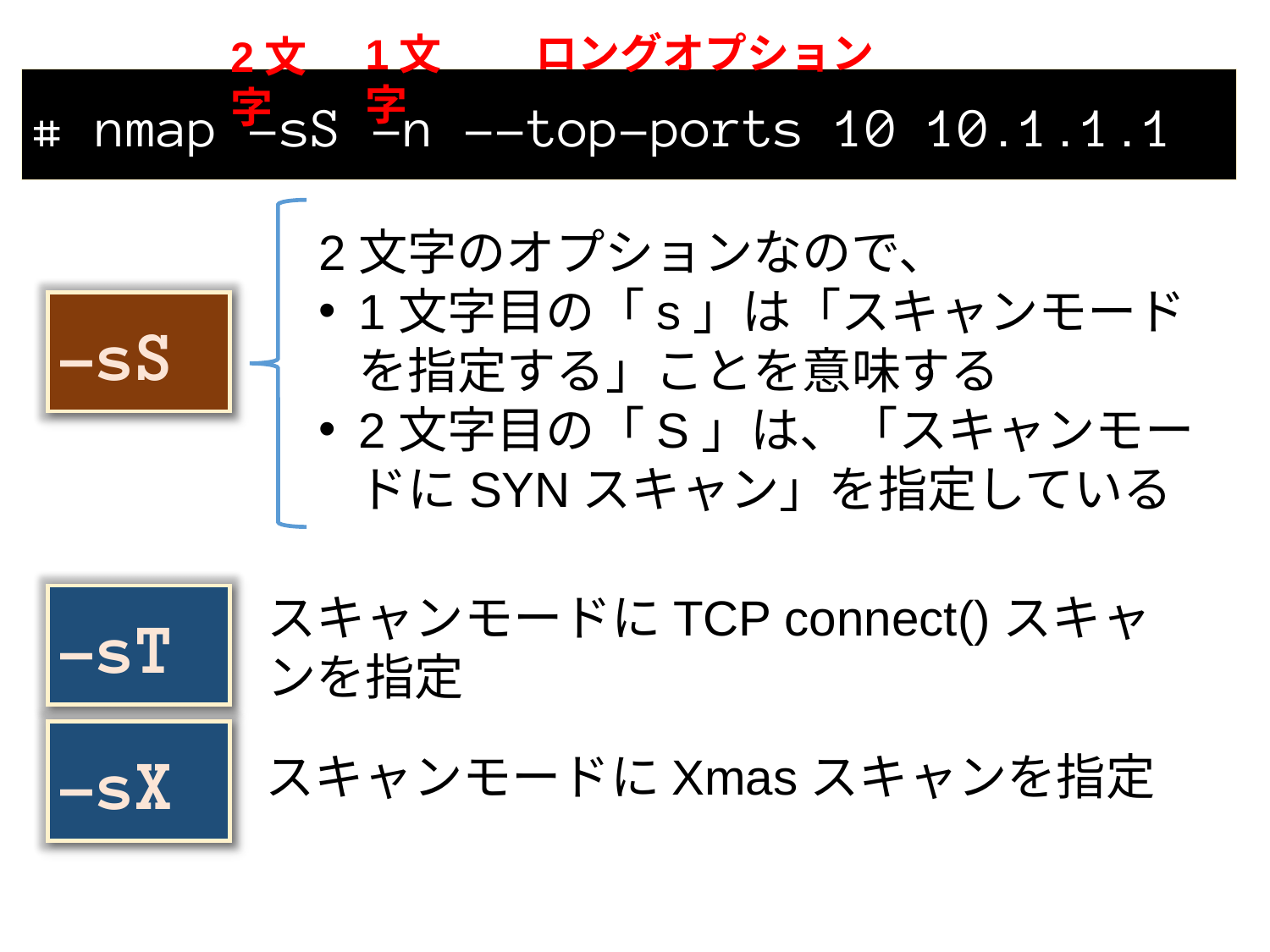

ロングオプション
1文字
2文字
# nmap -sS -n --top-ports 10 10.1.1.1

2文字のオプションなので、
1文字目の「s」は「スキャンモードを指定する」ことを意味する
2文字目の「S」は、「スキャンモードにSYNスキャン」を指定している
-sS
スキャンモードにTCP connect()スキャンを指定
-sT
-sX
スキャンモードにXmasスキャンを指定